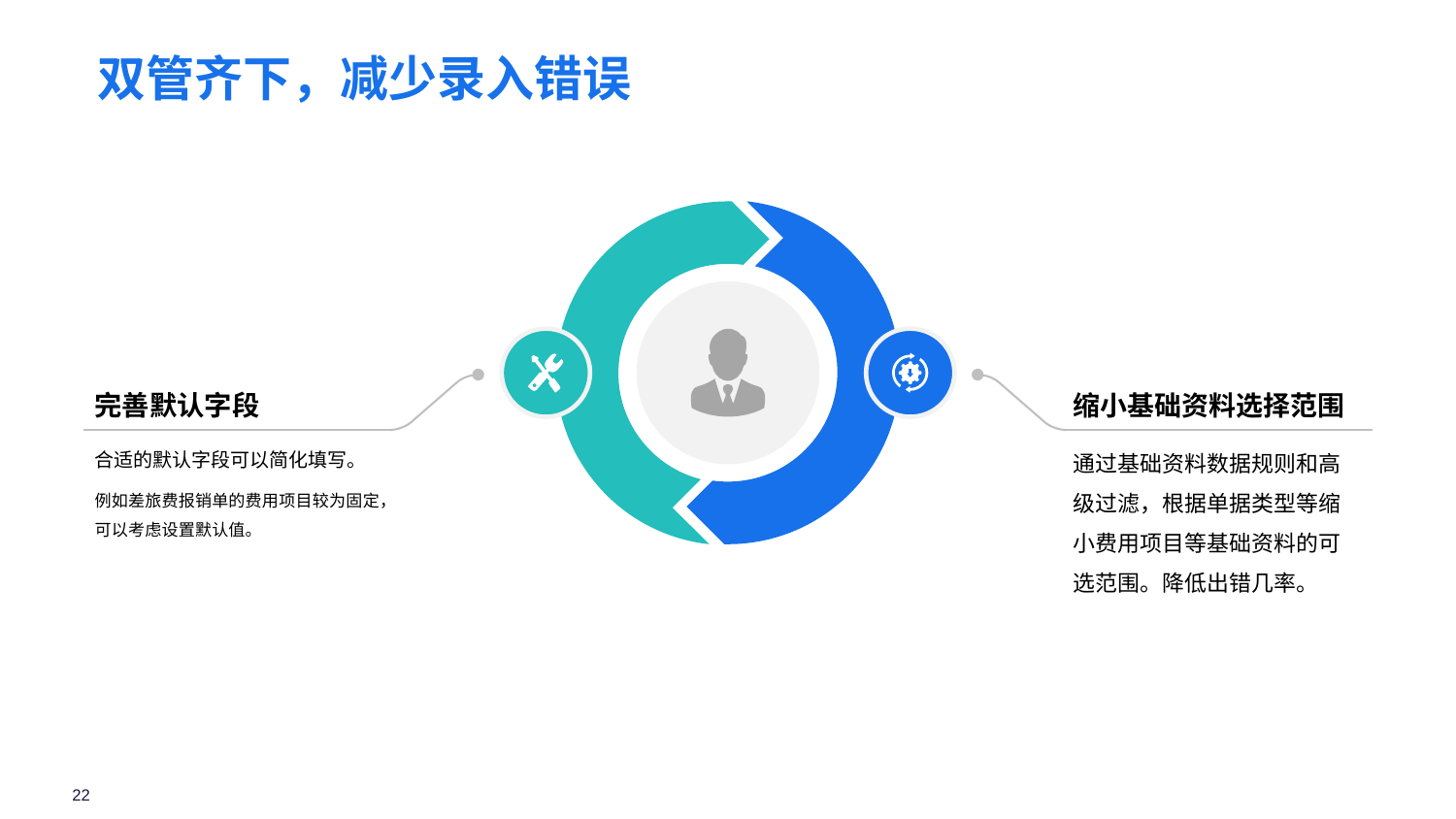

双管齐下，减少录入错误

完善默认字段
合适的默认字段可以简化填写。
缩小基础资料选择范围
通过基础资料数据规则和高级过滤，根据单据类型等缩小费用项目等基础资料的可选范围。降低出错几率。

例如差旅费报销单的费用项目较为固定，可以考虑设置默认值。